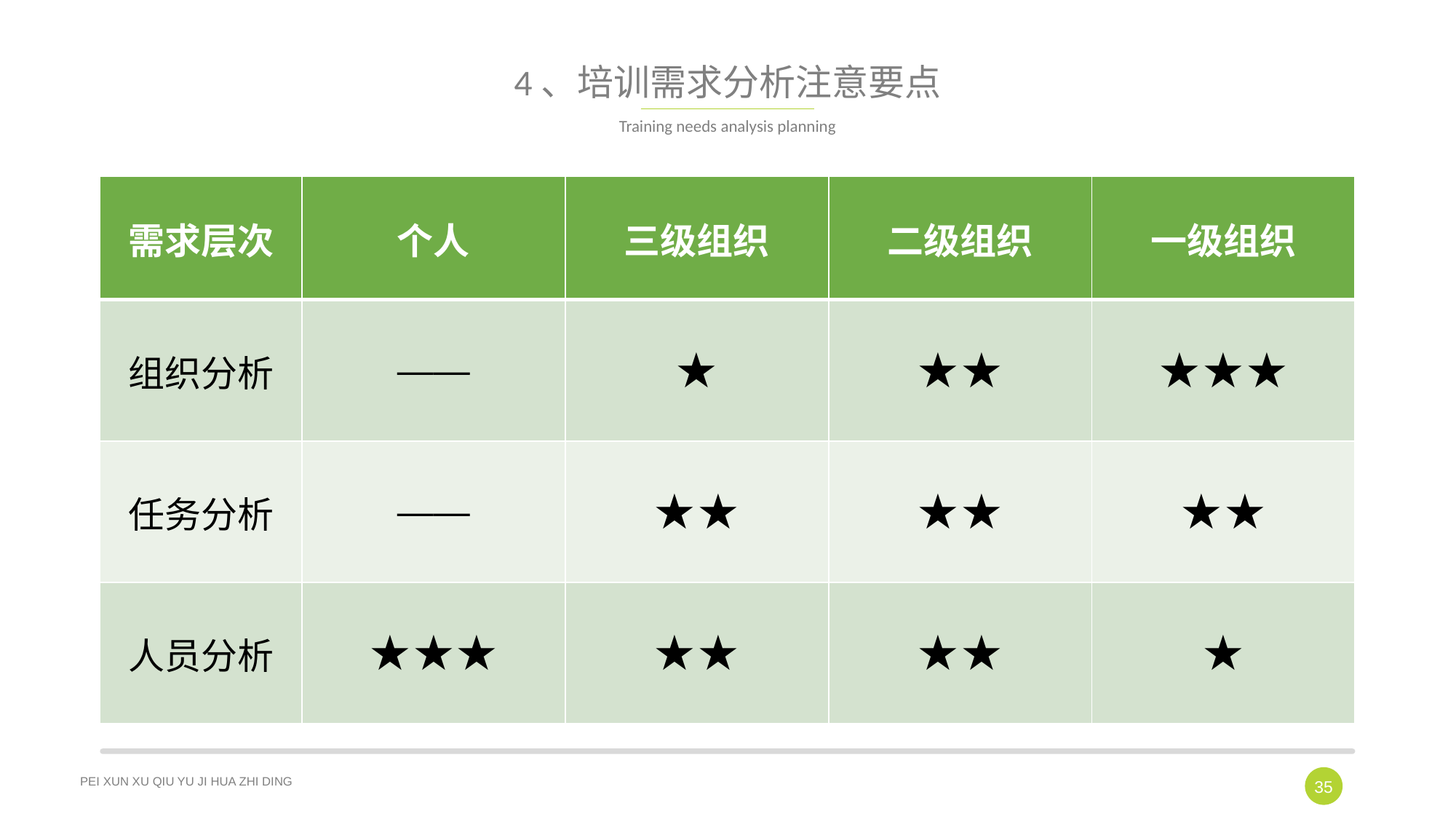

# 4、培训需求分析注意要点
Training needs analysis planning
| 需求层次 | 个人 | 三级组织 | 二级组织 | 一级组织 |
| --- | --- | --- | --- | --- |
| 组织分析 | —— | ★ | ★★ | ★★★ |
| 任务分析 | —— | ★★ | ★★ | ★★ |
| 人员分析 | ★★★ | ★★ | ★★ | ★ |